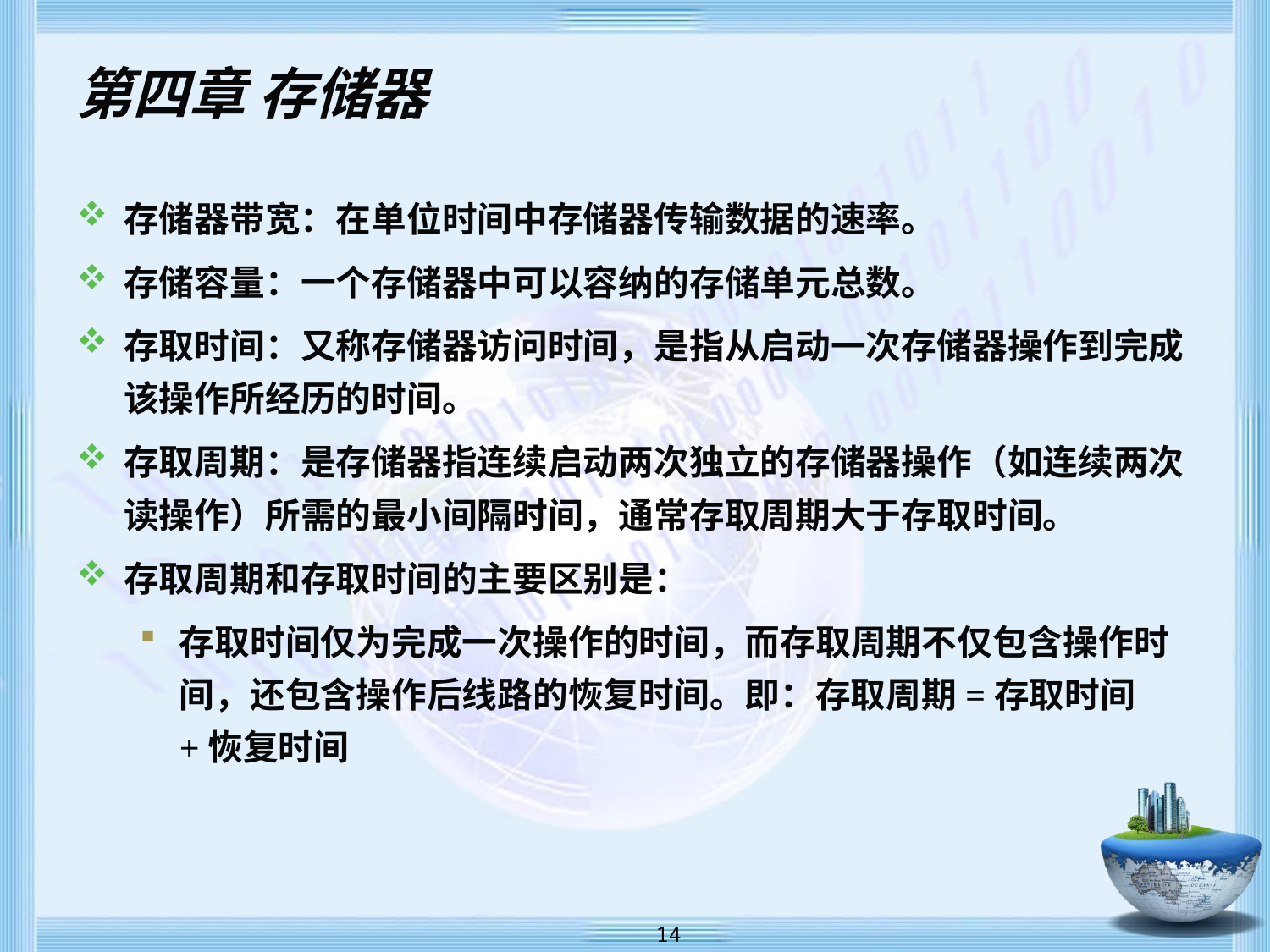

# 第四章 存储器
存储器带宽：在单位时间中存储器传输数据的速率。
存储容量：一个存储器中可以容纳的存储单元总数。
存取时间：又称存储器访问时间，是指从启动一次存储器操作到完成该操作所经历的时间。
存取周期：是存储器指连续启动两次独立的存储器操作（如连续两次读操作）所需的最小间隔时间，通常存取周期大于存取时间。
存取周期和存取时间的主要区别是：
存取时间仅为完成一次操作的时间，而存取周期不仅包含操作时间，还包含操作后线路的恢复时间。即：存取周期=存取时间+恢复时间
    14